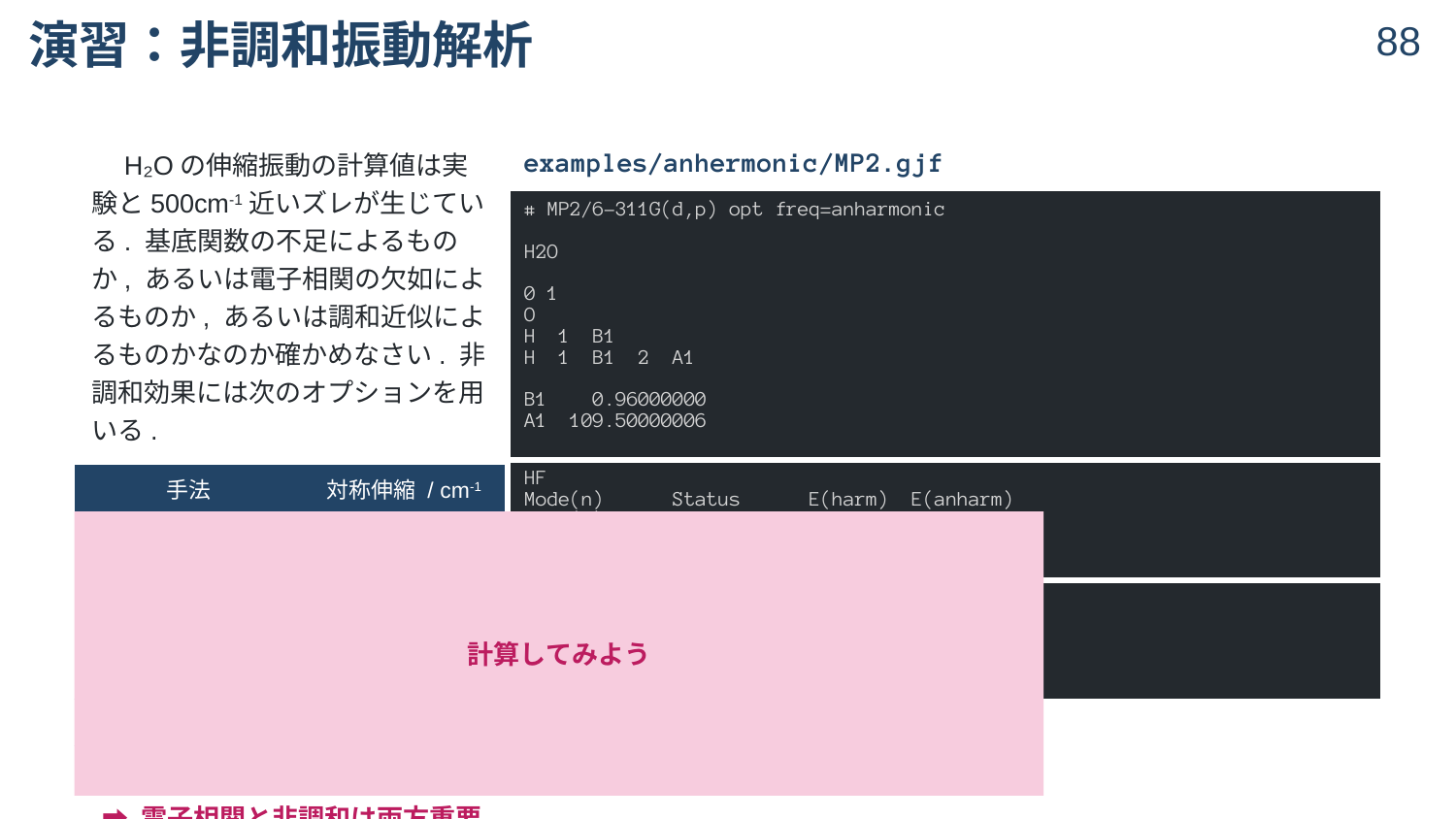

# 演習：非調和振動解析
88
| examples/anhermonic/MP2.gjf |
| --- |
| # MP2/6-311G(d,p) opt freq=anharmonic H2O 0 1 O H 1 B1 H 1 B1 2 A1 B1 0.96000000 A1 109.50000006 |
| HF Mode(n) Status E(harm) E(anharm) 1(1) active 4140.355 3977.775 2(1) active 1751.906 1704.235 3(1) active 4235.198 4061.160 |
| MP2 Mode(n) Status E(harm) E(anharm) 1(1) active 3812.768 3634.446 2(1) active 1637.906 1592.620 3(1) active 3909.836 3719.869 |
　H₂Oの伸縮振動の計算値は実験と500cm-1近いズレが生じている. 基底関数の不足によるものか, あるいは電子相関の欠如によるものか, あるいは調和近似によるものかなのか確かめなさい. 非調和効果には次のオプションを用いる.
`Freq=Anharmonic`

➡ 電子相関と非調和は両方重要
| 手法 | 対称伸縮 / cm-1 |
| --- | --- |
| HF + 調和 | 4140 |
| HF + 非調和 | 3977 |
| MP2 + 調和 | 3812 |
| MP2 + 非調和 | 3634 |
| 実験値 | 3657 |
計算してみよう

© 2024 Shuhei Ohno